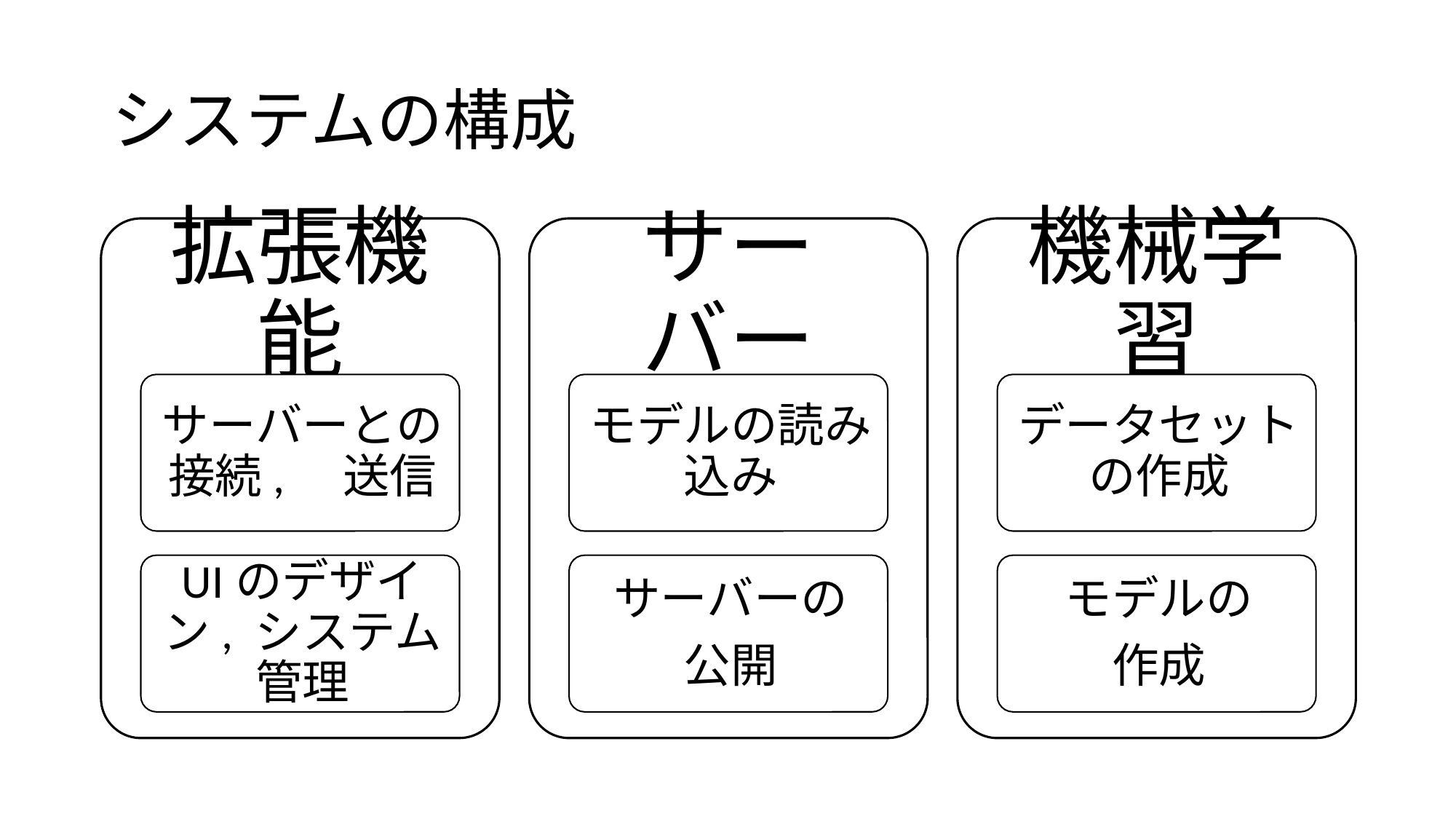

# システムの構成
拡張機能
サーバーとの接続,　送信
UIのデザイン, システム管理
サーバー
モデルの読み込み
サーバーの
公開
機械学習
データセットの作成
モデルの
作成